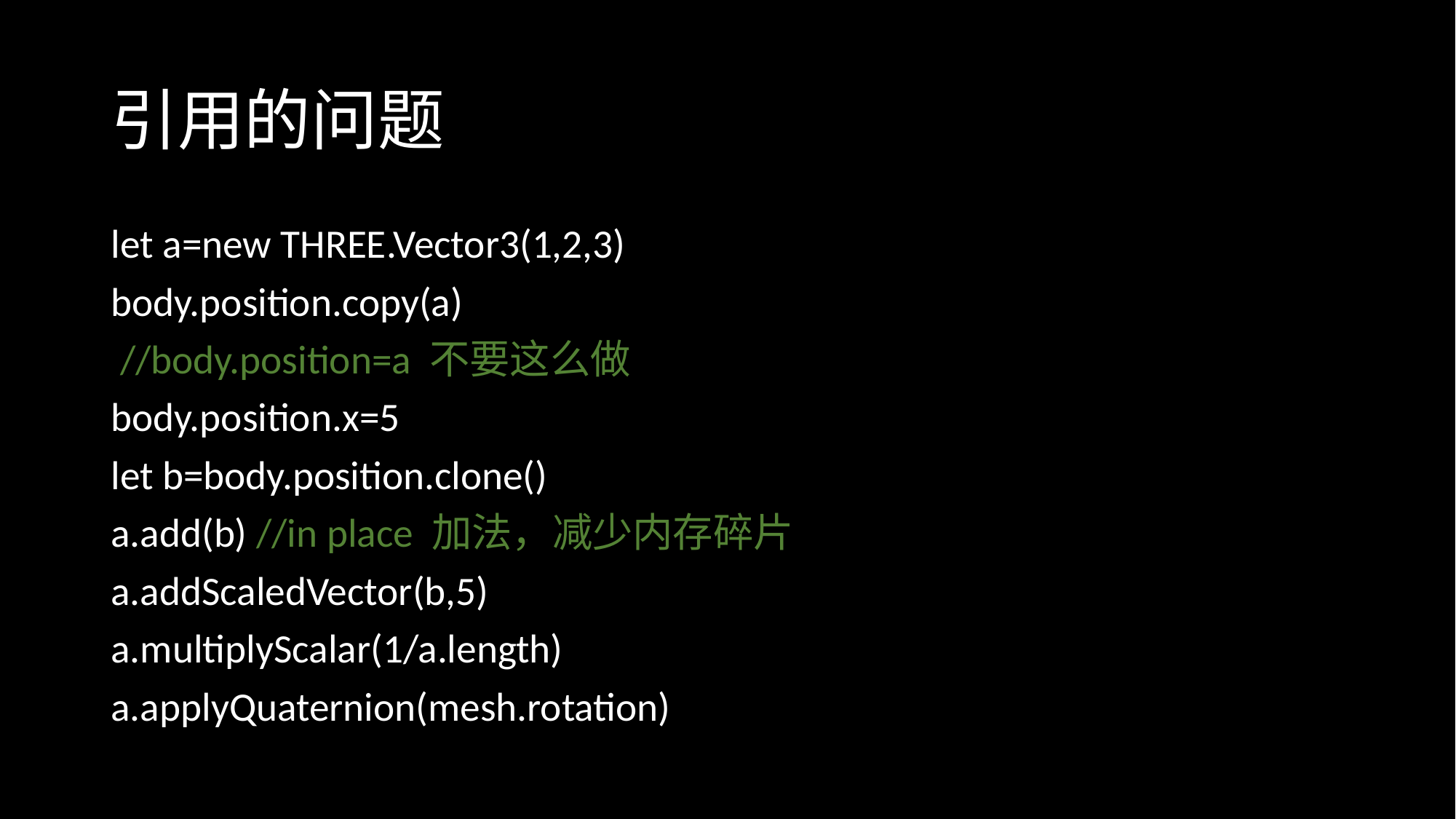

# 引用的问题
let a=new THREE.Vector3(1,2,3)
body.position.copy(a)
 //body.position=a 不要这么做
body.position.x=5
let b=body.position.clone()
a.add(b) //in place 加法，减少内存碎片
a.addScaledVector(b,5)
a.multiplyScalar(1/a.length)
a.applyQuaternion(mesh.rotation)